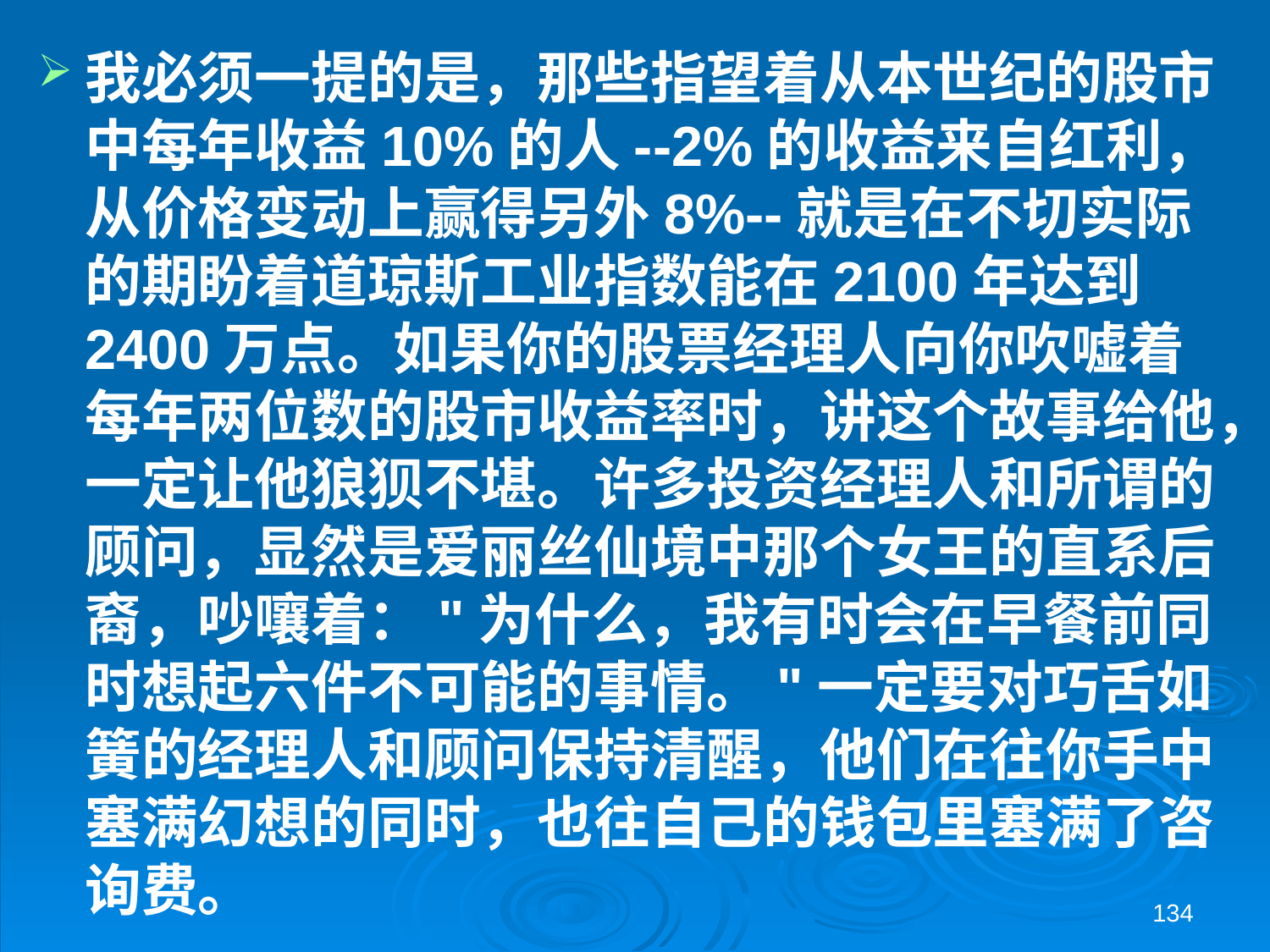

我必须一提的是，那些指望着从本世纪的股市中每年收益10%的人--2%的收益来自红利，从价格变动上赢得另外8%--就是在不切实际的期盼着道琼斯工业指数能在2100年达到2400万点。如果你的股票经理人向你吹嘘着每年两位数的股市收益率时，讲这个故事给他，一定让他狼狈不堪。许多投资经理人和所谓的顾问，显然是爱丽丝仙境中那个女王的直系后裔，吵嚷着："为什么，我有时会在早餐前同时想起六件不可能的事情。"一定要对巧舌如簧的经理人和顾问保持清醒，他们在往你手中塞满幻想的同时，也往自己的钱包里塞满了咨询费。
134